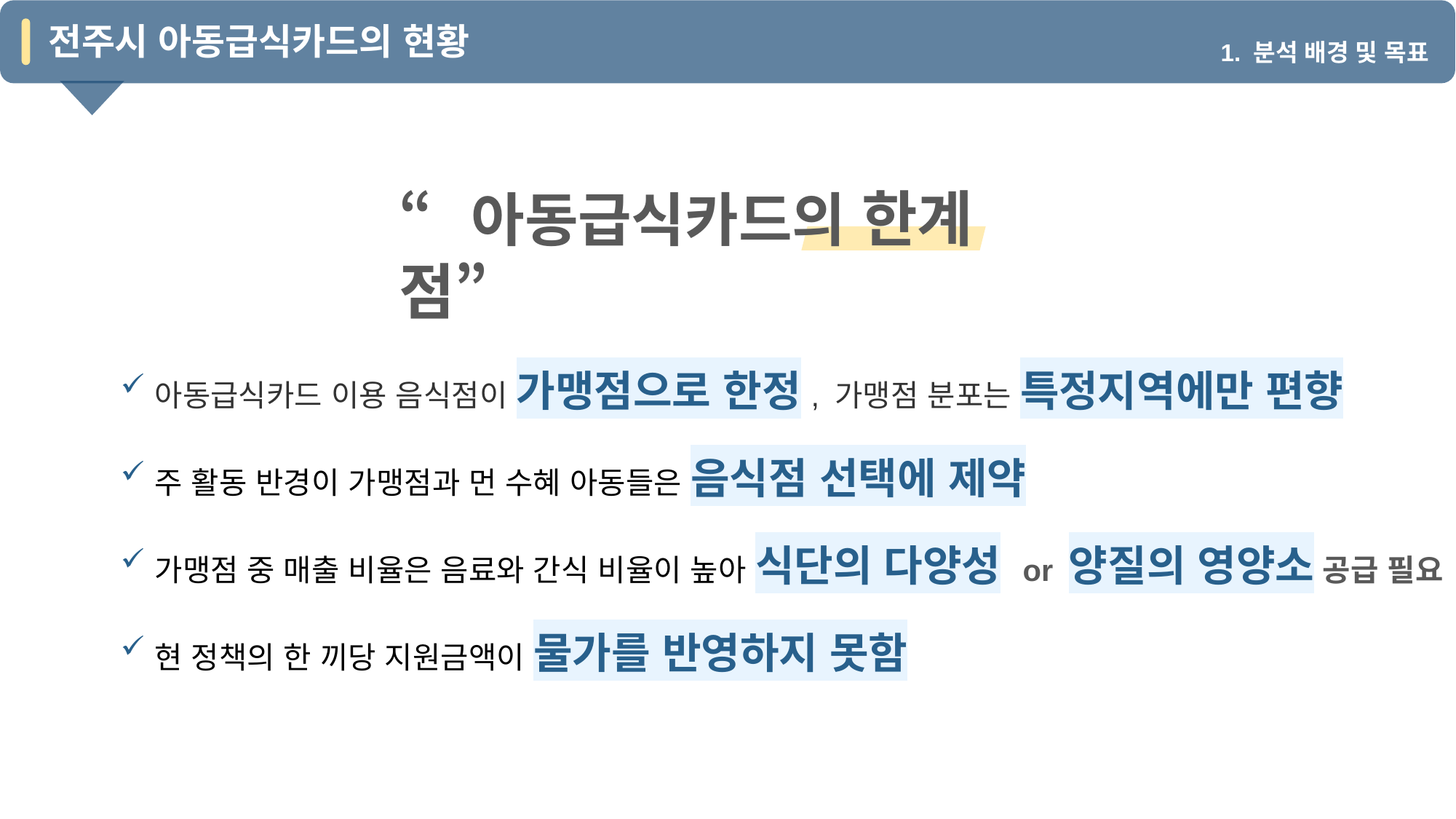

전주시 아동급식카드의 현황

1. 분석 배경 및 목표

“아동급식카드의 한계점”

아동급식카드 이용 음식점이 가맹점으로 한정, 가맹점 분포는 특정지역에만 편향

주 활동 반경이 가맹점과 먼 수혜 아동들은 음식점 선택에 제약

가맹점 중 매출 비율은 음료와 간식 비율이 높아 식단의 다양성 or 양질의 영양소 공급 필요

현 정책의 한 끼당 지원금액이 물가를 반영하지 못함